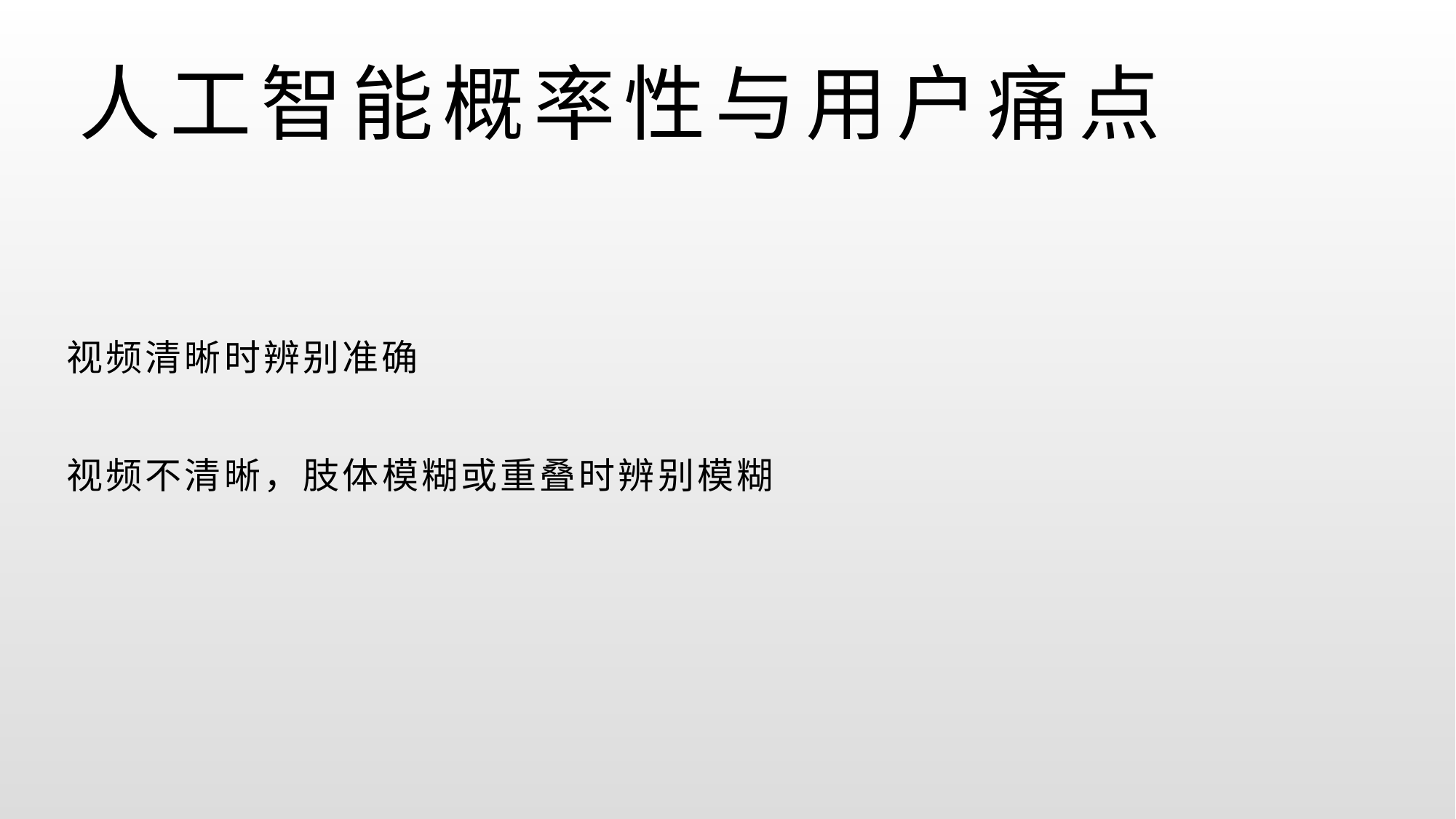

# 人工智能概率性与用户痛点
视频清晰时辨别准确

视频不清晰，肢体模糊或重叠时辨别模糊